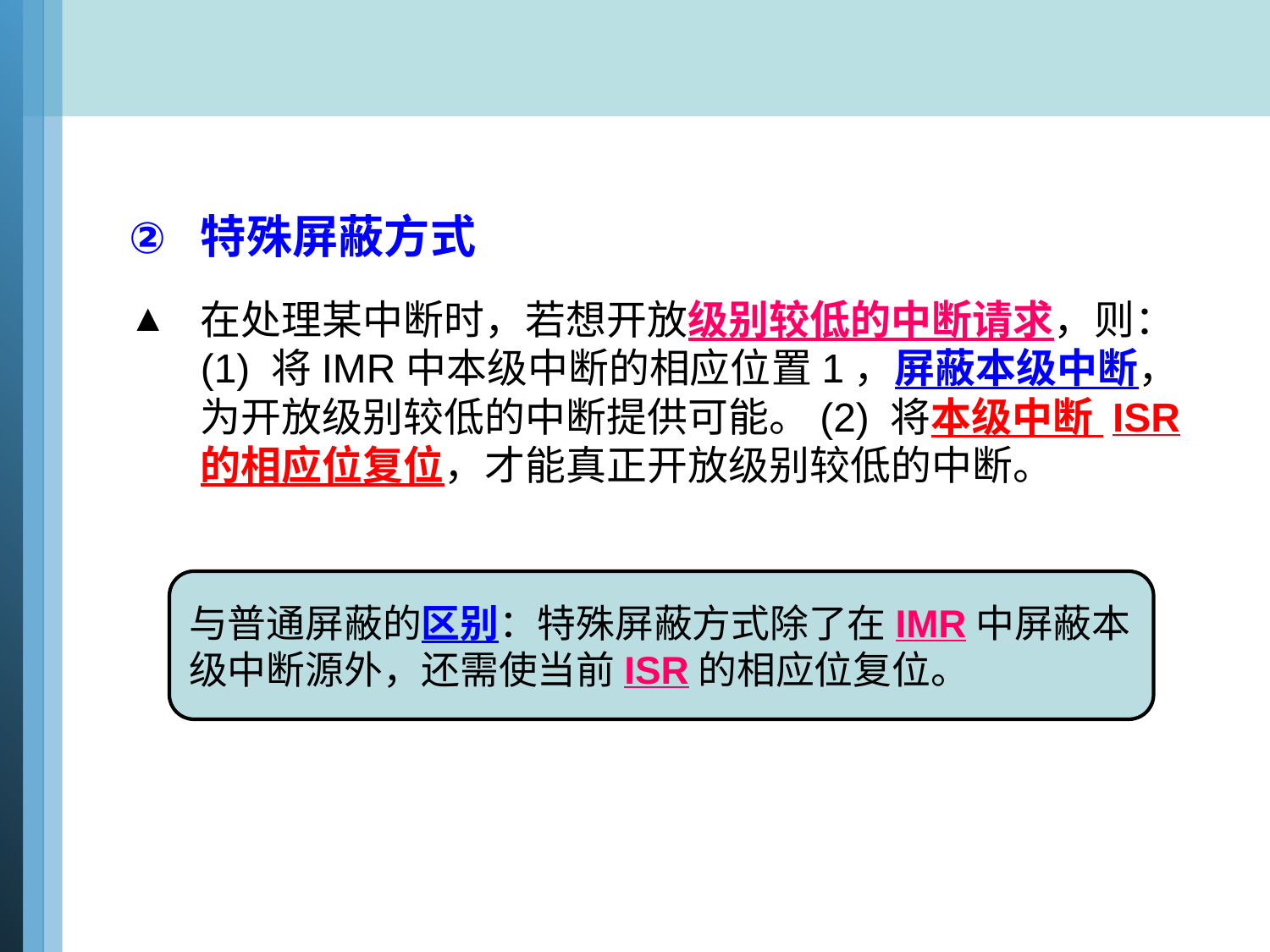

特殊屏蔽方式
在处理某中断时，若想开放级别较低的中断请求，则：(1) 将IMR中本级中断的相应位置1，屏蔽本级中断，为开放级别较低的中断提供可能。(2) 将本级中断 ISR 的相应位复位，才能真正开放级别较低的中断。
与普通屏蔽的区别：特殊屏蔽方式除了在IMR中屏蔽本级中断源外，还需使当前ISR的相应位复位。
104